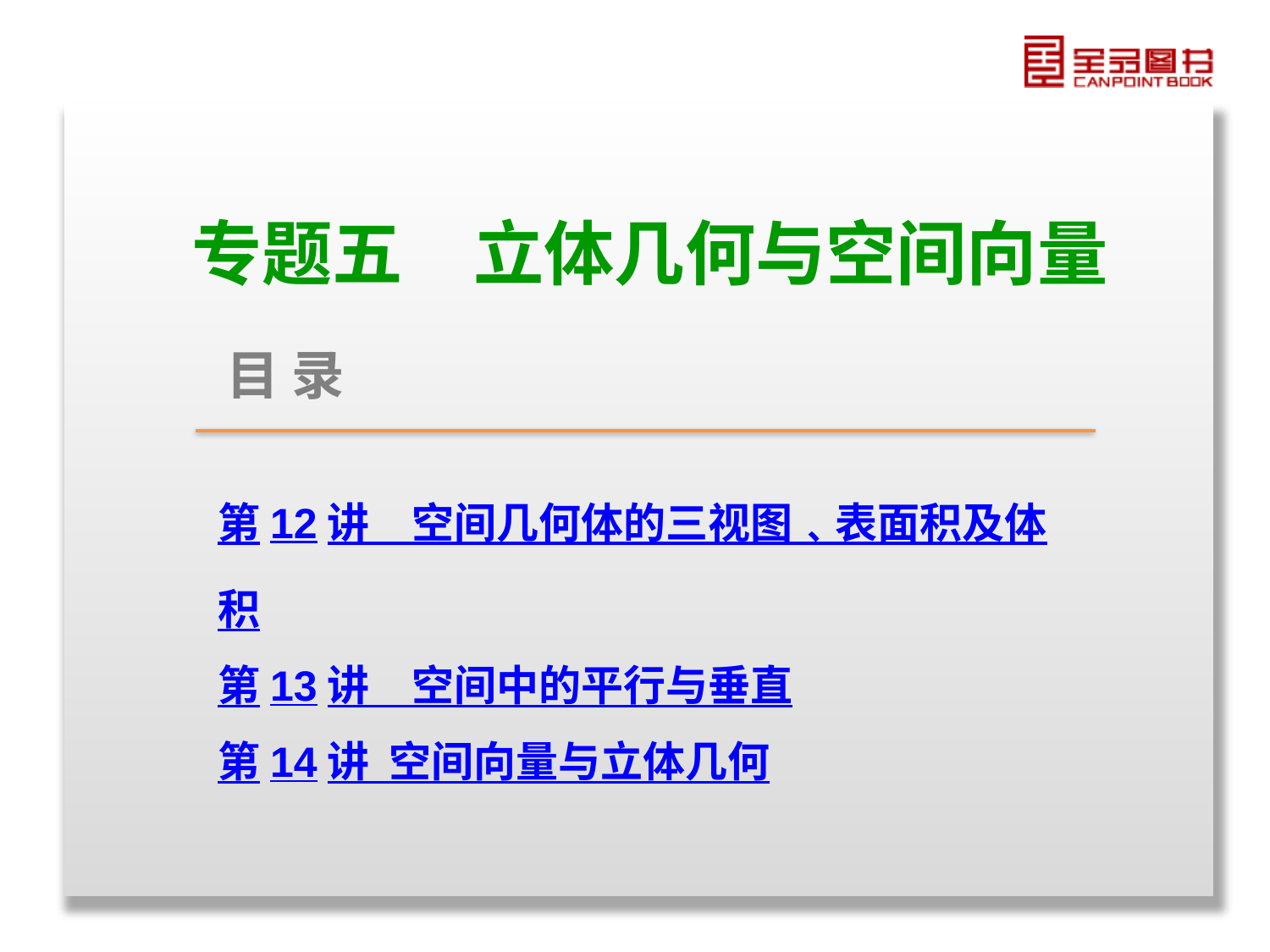

专题五　立体几何与空间向量
目 录

第12讲　空间几何体的三视图﹑表面积及体积
第13讲　空间中的平行与垂直
第14讲  空间向量与立体几何